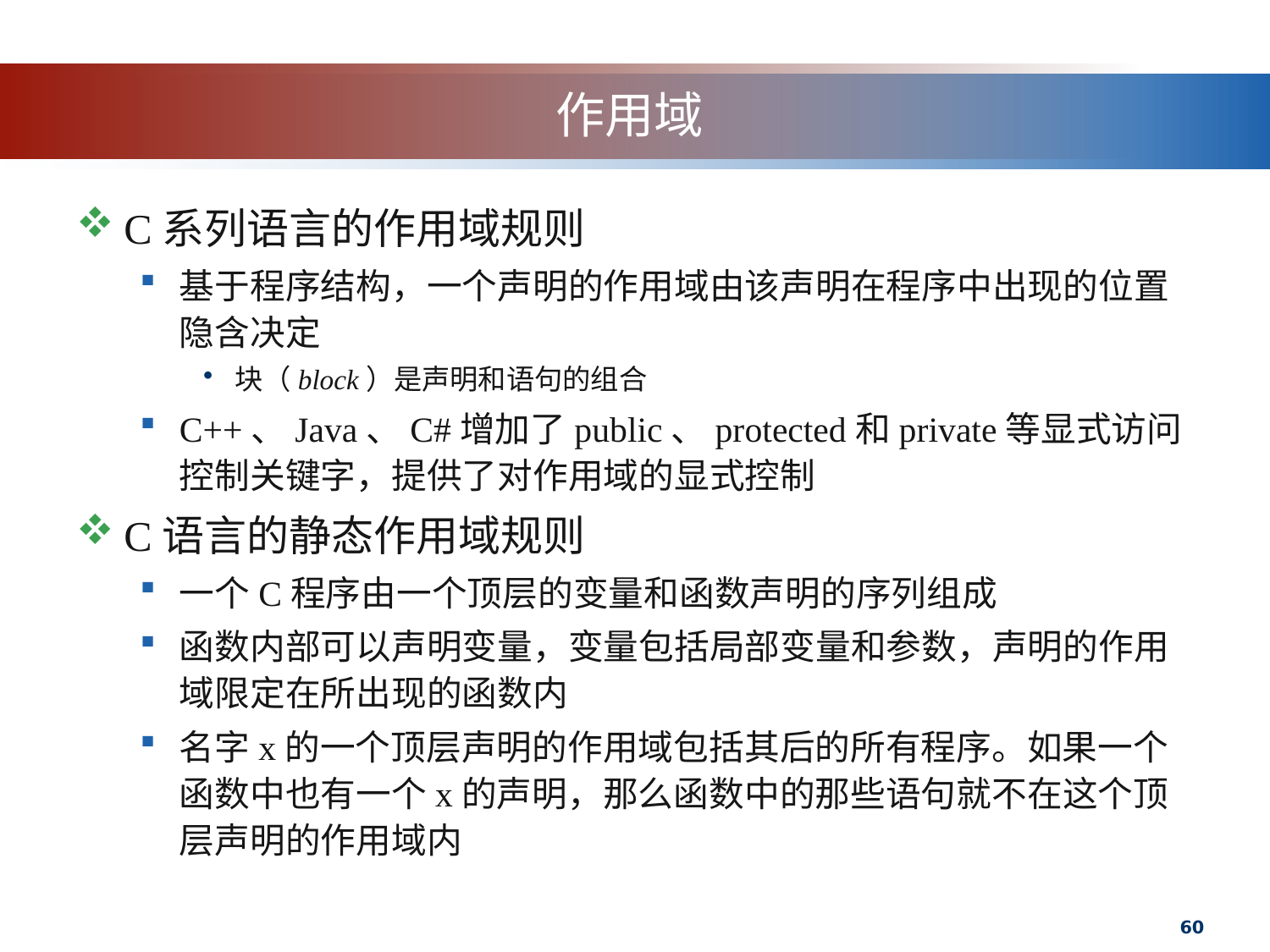

# 作用域
C系列语言的作用域规则
基于程序结构，一个声明的作用域由该声明在程序中出现的位置隐含决定
块（block）是声明和语句的组合
C++、Java、C#增加了public、protected和private等显式访问控制关键字，提供了对作用域的显式控制
C语言的静态作用域规则
一个C程序由一个顶层的变量和函数声明的序列组成
函数内部可以声明变量，变量包括局部变量和参数，声明的作用域限定在所出现的函数内
名字x的一个顶层声明的作用域包括其后的所有程序。如果一个函数中也有一个x的声明，那么函数中的那些语句就不在这个顶层声明的作用域内
60